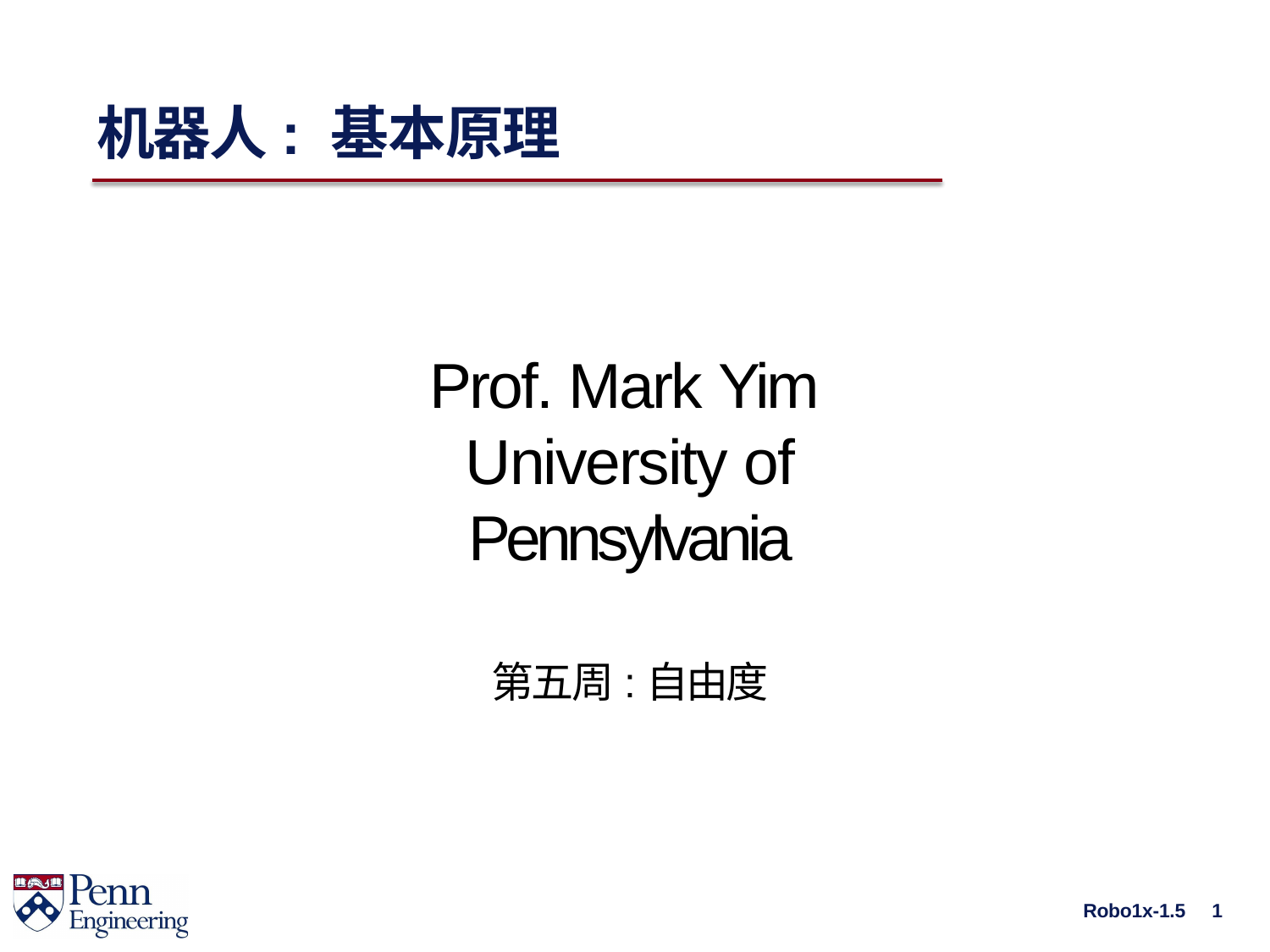

# 机器人: 基本原理

Prof. Mark Yim  University of Pennsylvania

第五周:自由度
Robo1x-1.5
1